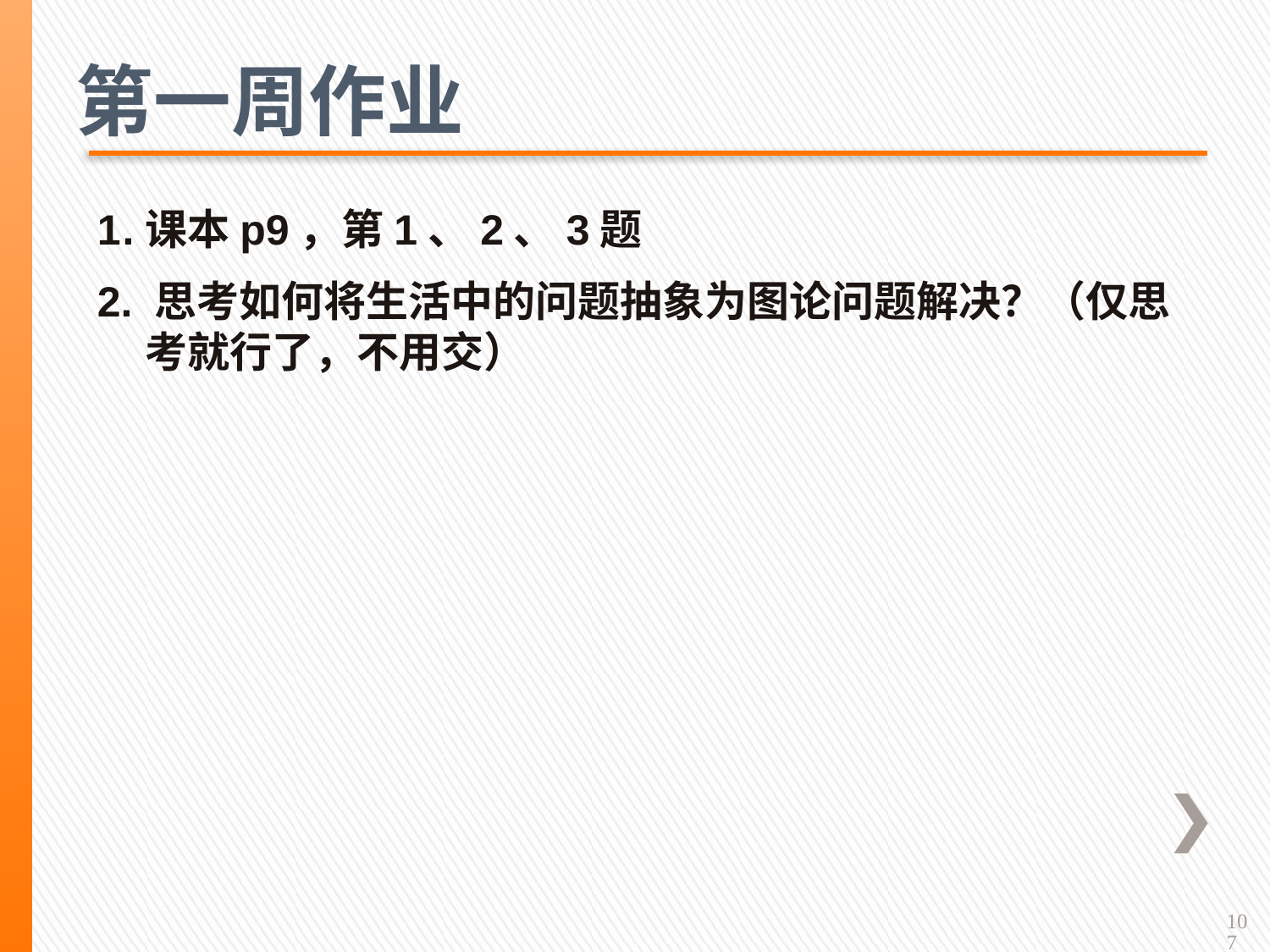

第一周作业
课本p9，第1、2、3题
2. 思考如何将生活中的问题抽象为图论问题解决？（仅思考就行了，不用交）

107